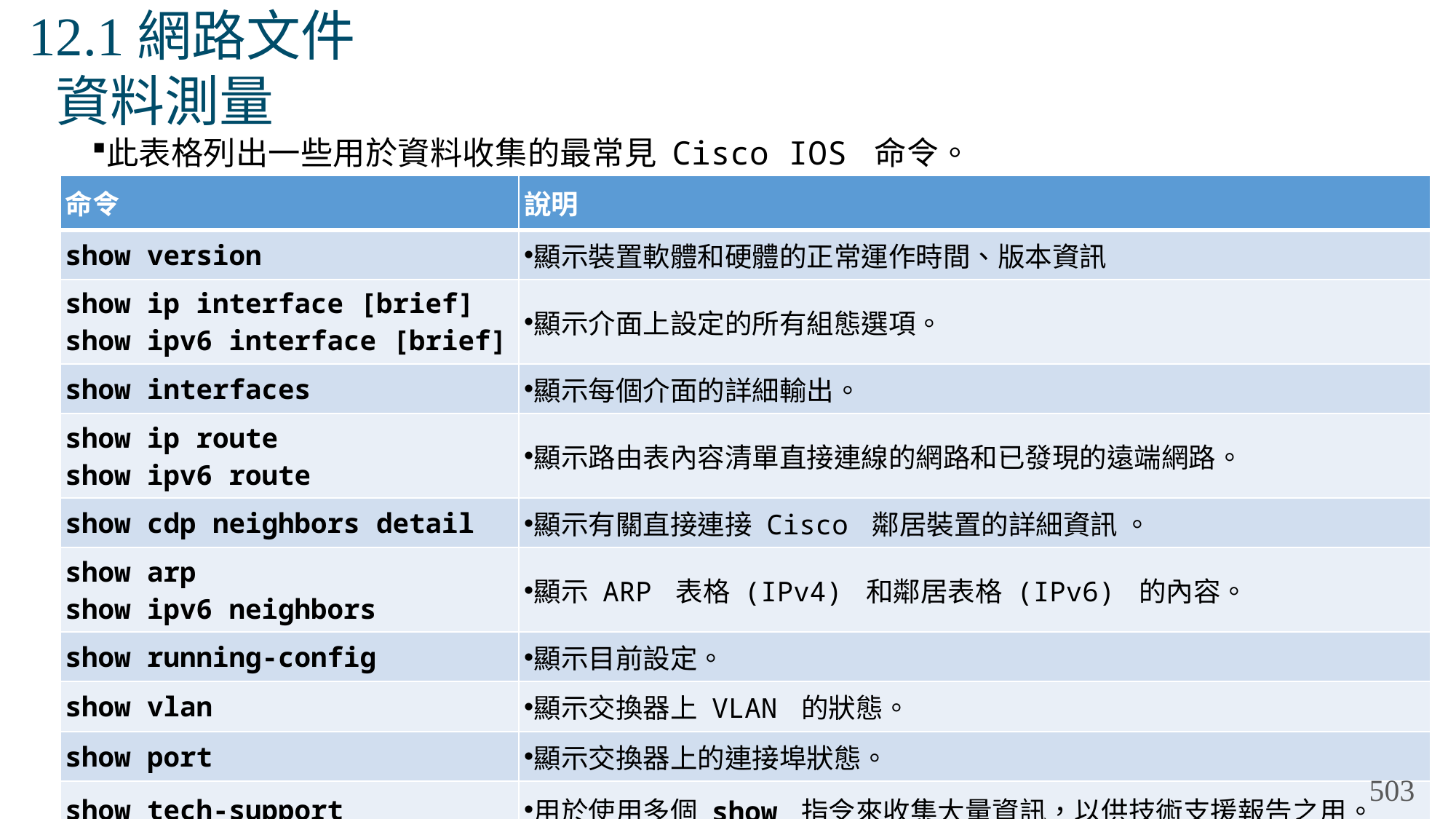

# 12.1網路文件 資料測量
此表格列出一些用於資料收集的最常見 Cisco IOS 命令。
| 命令 | 說明 |
| --- | --- |
| show version | 顯示裝置軟體和硬體的正常運作時間、版本資訊 |
| show ip interface [brief] show ipv6 interface [brief] | 顯示介面上設定的所有組態選項。 |
| show interfaces | 顯示每個介面的詳細輸出。 |
| show ip route show ipv6 route | 顯示路由表內容清單直接連線的網路和已發現的遠端網路。 |
| show cdp neighbors detail | 顯示有關直接連接 Cisco 鄰居裝置的詳細資訊 。 |
| show arp show ipv6 neighbors | 顯示 ARP 表格 (IPv4) 和鄰居表格 (IPv6) 的內容。 |
| show running-config | 顯示目前設定。 |
| show vlan | 顯示交換器上 VLAN 的狀態。 |
| show port | 顯示交換器上的連接埠狀態。 |
| show tech-support | 用於使用多個 show 指令來收集大量資訊，以供技術支援報告之用。 |
503